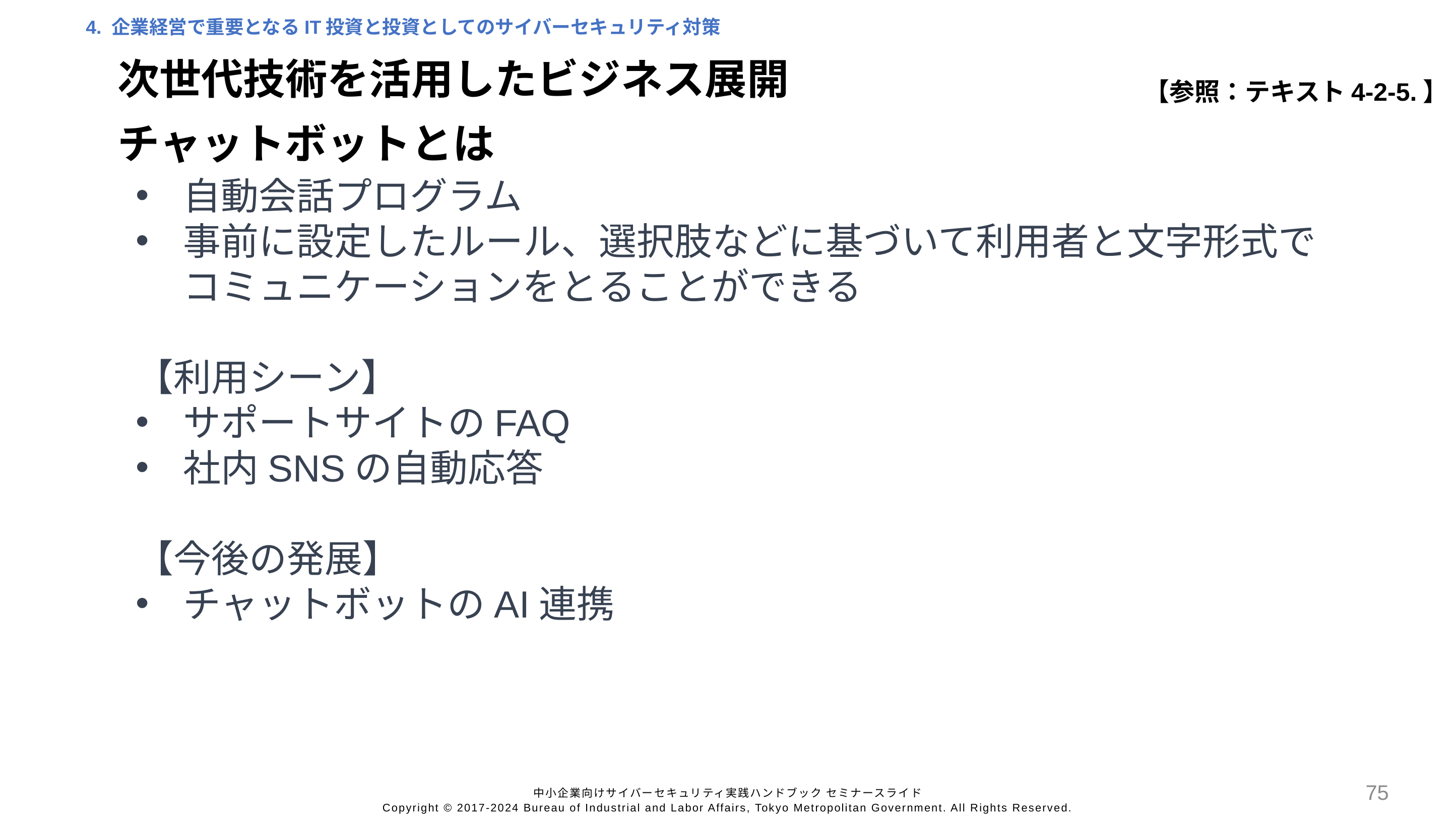

4. 企業経営で重要となるIT投資と投資としてのサイバーセキュリティ対策
次世代技術を活用したビジネス展開
【参照：テキスト4-2-5.】
チャットボットとは
自動会話プログラム
事前に設定したルール、選択肢などに基づいて利用者と文字形式で
コミュニケーションをとることができる

【利用シーン】
サポートサイトのFAQ
社内SNSの自動応答

【今後の発展】
チャットボットのAI連携
75